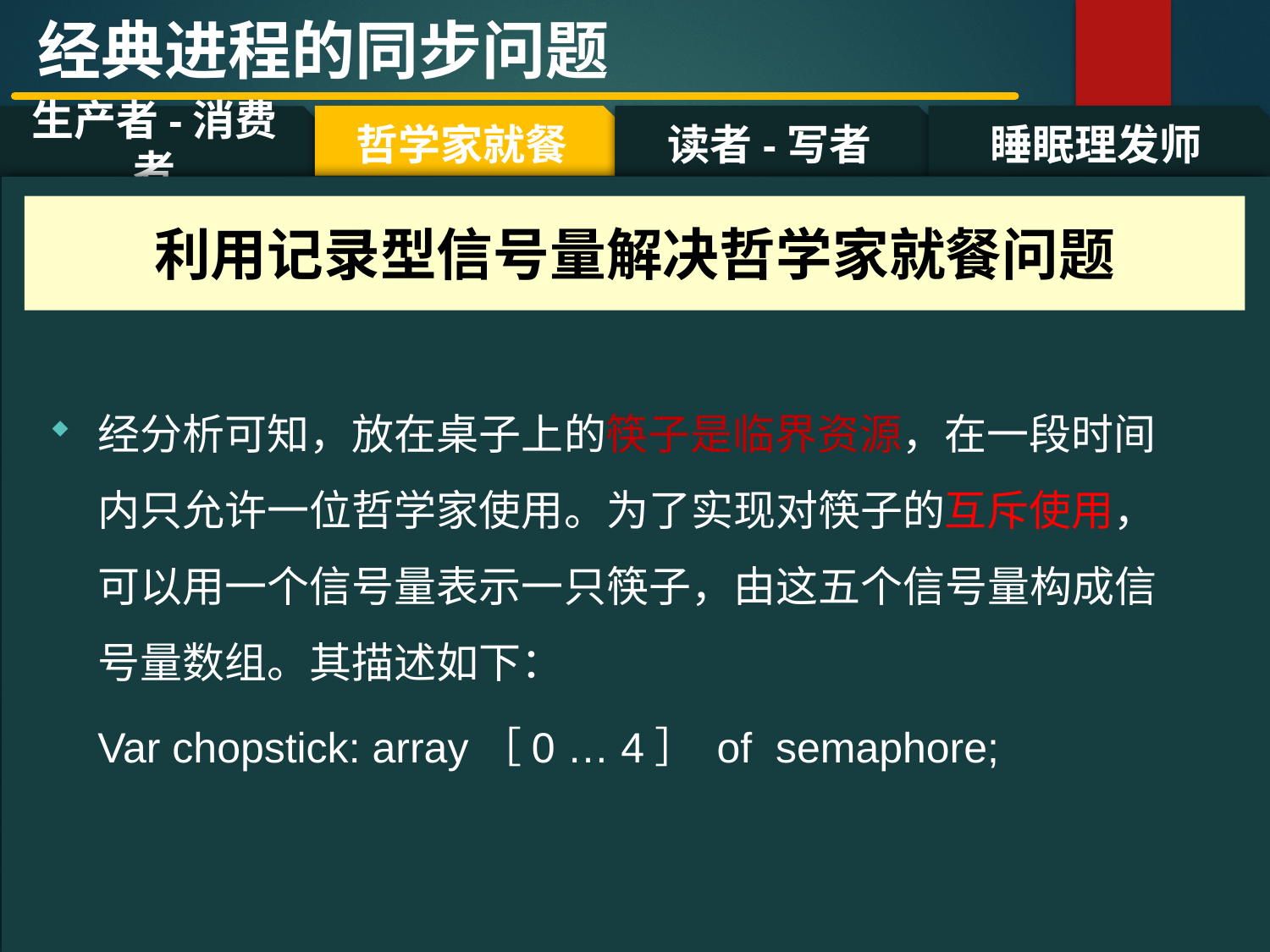

经典进程的同步问题
哲学家就餐
读者-写者
睡眠理发师
生产者-消费者
#
利用记录型信号量解决哲学家就餐问题
经分析可知，放在桌子上的筷子是临界资源，在一段时间内只允许一位哲学家使用。为了实现对筷子的互斥使用，可以用一个信号量表示一只筷子，由这五个信号量构成信号量数组。其描述如下：
    Var chopstick: array［0 … 4］ of  semaphore;